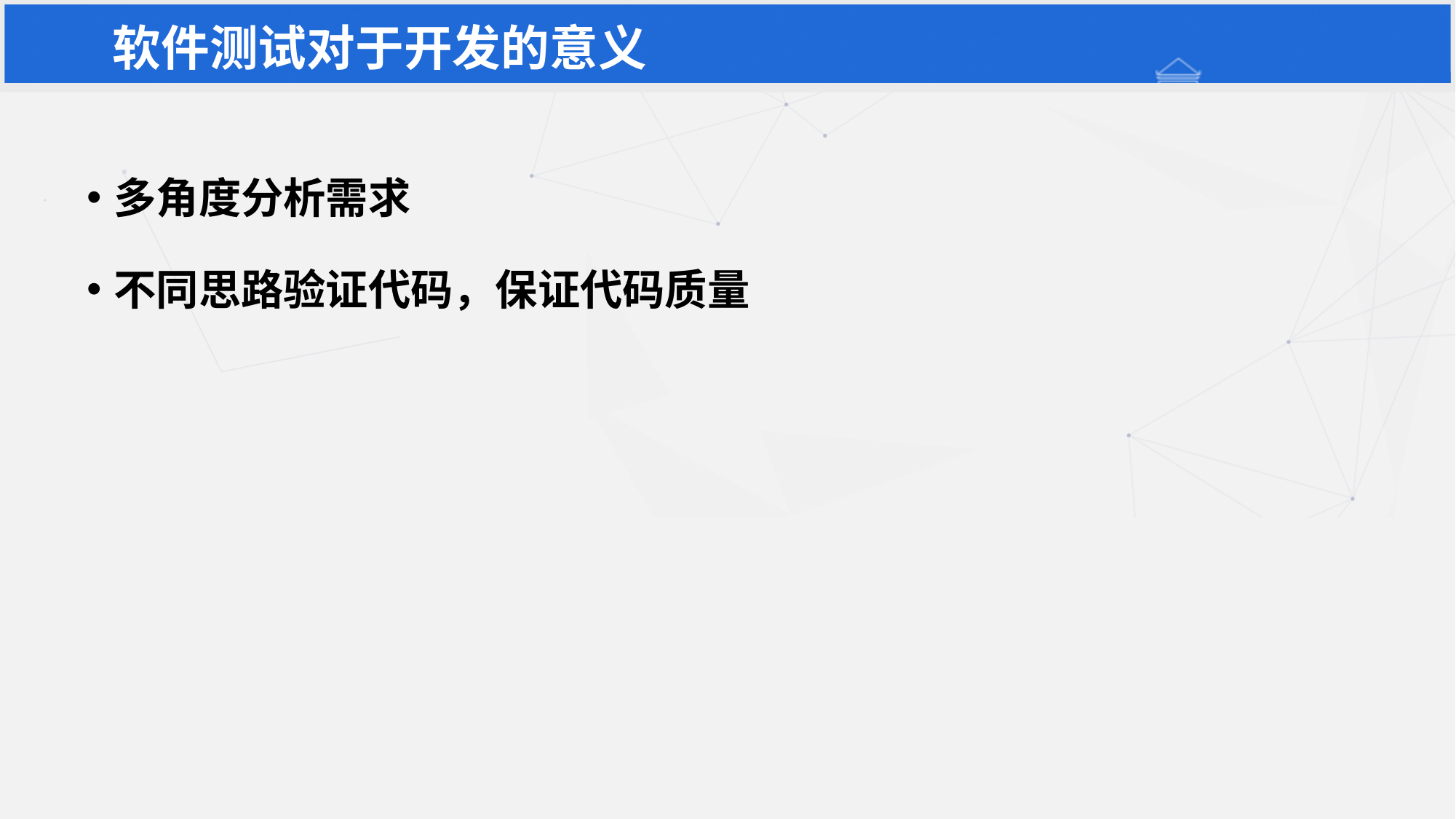

# 软件测试对于开发的意义
多角度分析需求
不同思路验证代码，保证代码质量